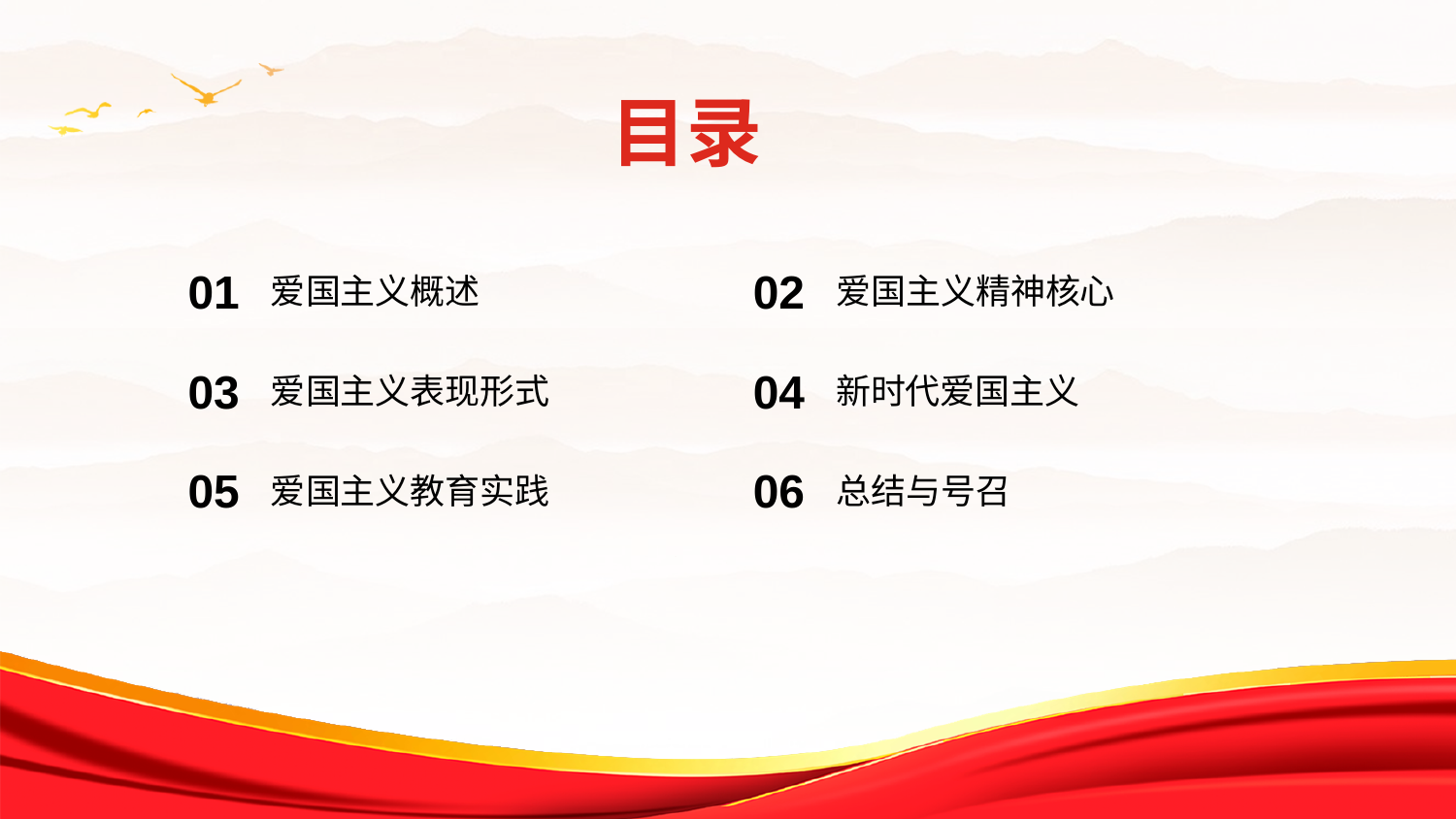

目录
01
02
爱国主义概述
爱国主义精神核心
04
03
新时代爱国主义
爱国主义表现形式
06
05
总结与号召
爱国主义教育实践